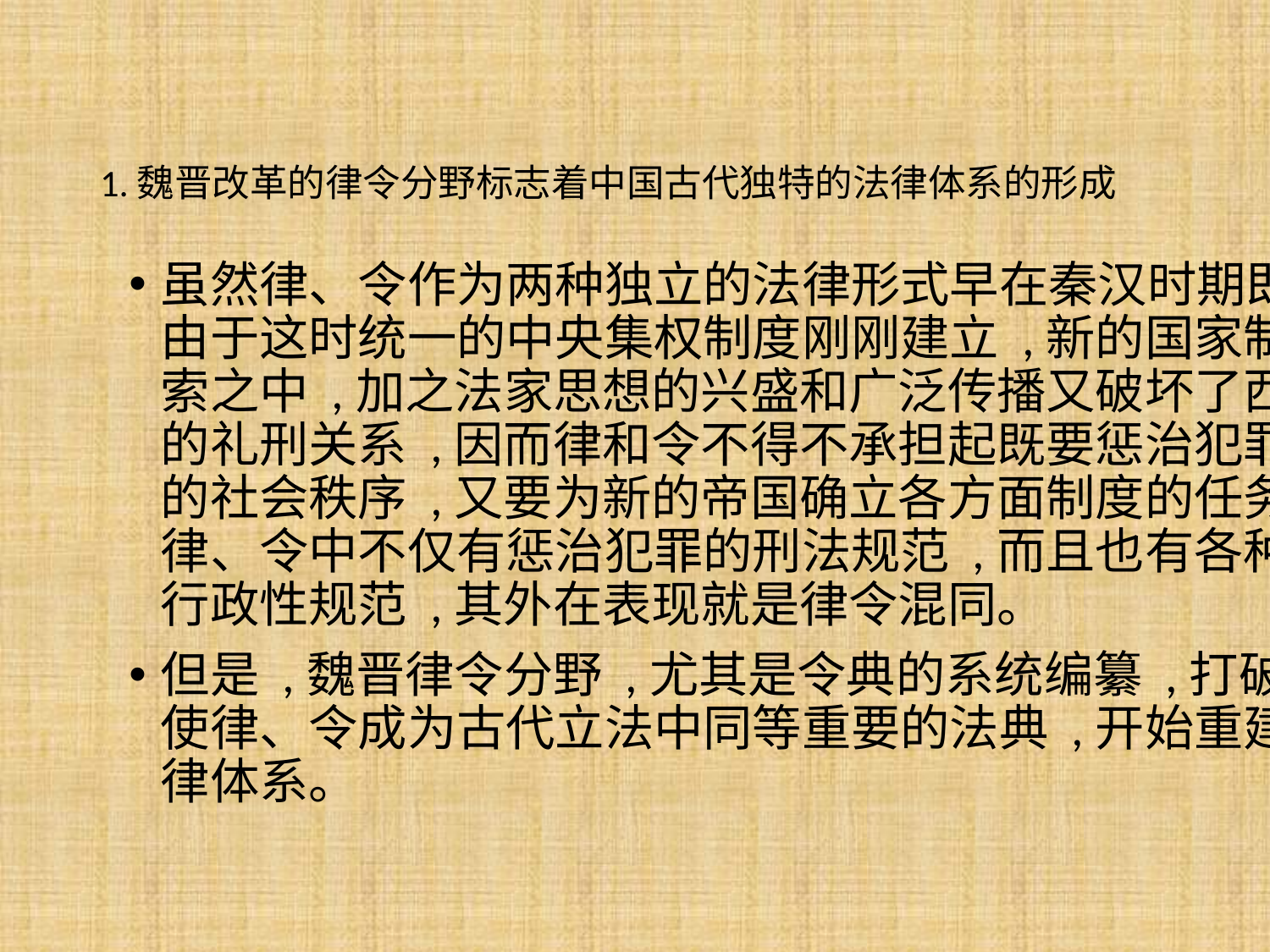

# 1.魏晋改革的律令分野标志着中国古代独特的法律体系的形成
虽然律、令作为两种独立的法律形式早在秦汉时期即已出现 ,但由于这时统一的中央集权制度刚刚建立 ,新的国家制度尚处于探索之中 ,加之法家思想的兴盛和广泛传播又破坏了西周以来传统的礼刑关系 ,因而律和令不得不承担起既要惩治犯罪以维护基本的社会秩序 ,又要为新的帝国确立各方面制度的任务。这就导致律、令中不仅有惩治犯罪的刑法规范 ,而且也有各种国家制度的行政性规范 ,其外在表现就是律令混同。
但是 ,魏晋律令分野 ,尤其是令典的系统编纂 ,打破了这种局面 ,使律、令成为古代立法中同等重要的法典 ,开始重建中国古代法律体系。